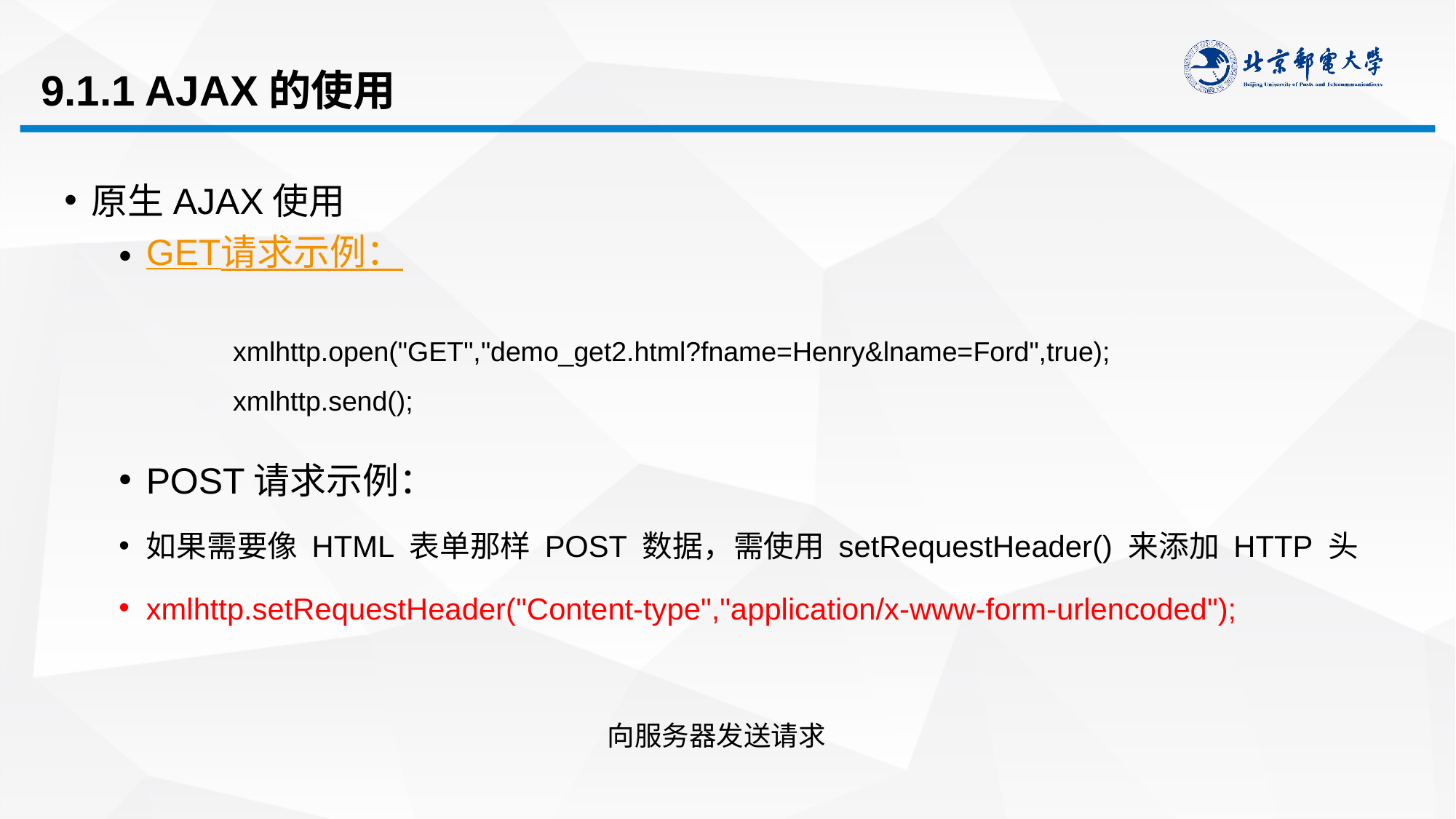

# 9.1.1 AJAX的使用

GET请求示例：

POST请求示例：
如果需要像 HTML 表单那样 POST 数据，需使用 setRequestHeader() 来添加 HTTP 头
xmlhttp.setRequestHeader("Content-type","application/x-www-form-urlencoded");

原生AJAX使用
xmlhttp.open("GET","demo_get2.html?fname=Henry&lname=Ford",true);
xmlhttp.send();
向服务器发送请求